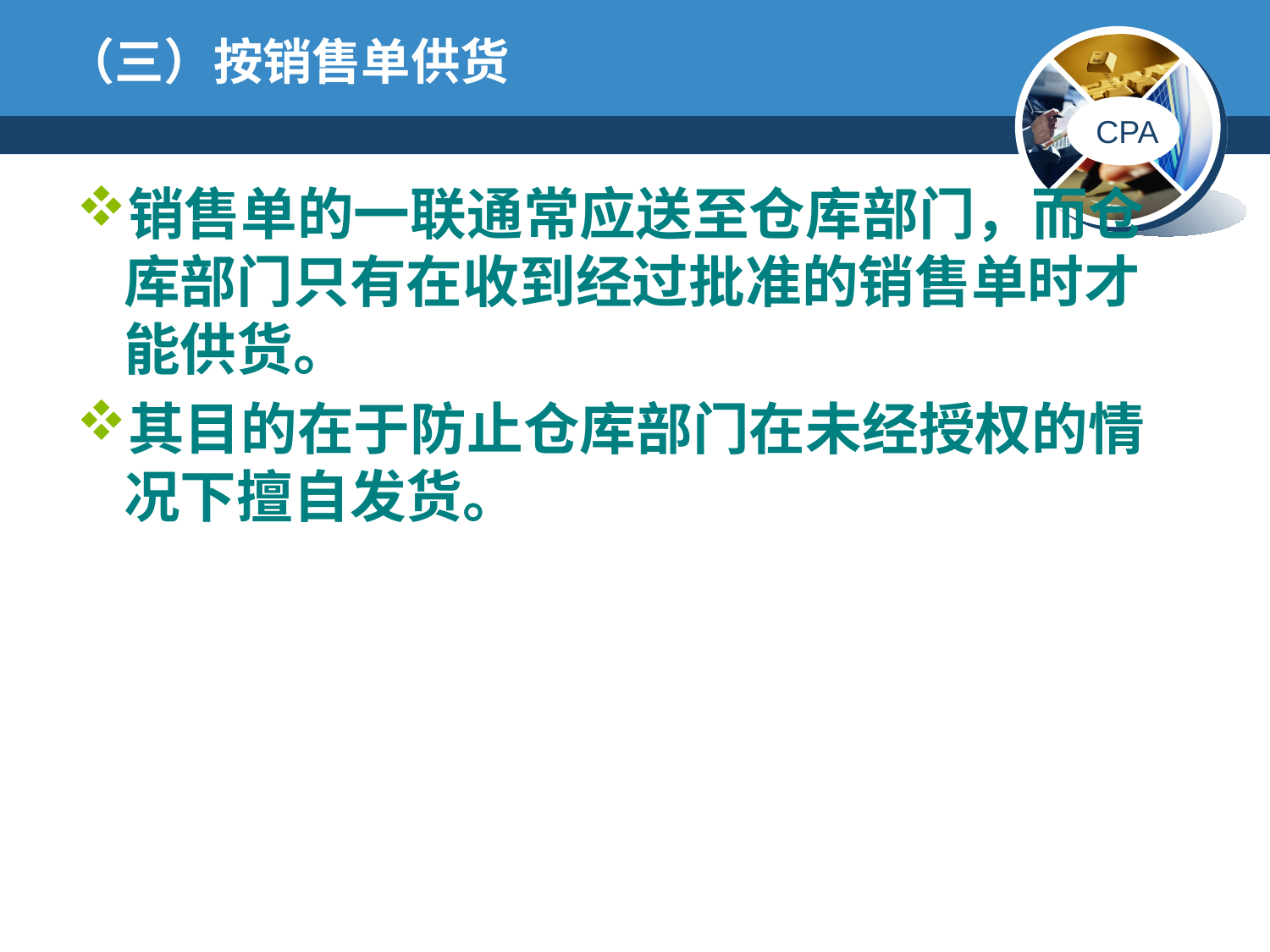

# （三）按销售单供货
销售单的一联通常应送至仓库部门，而仓库部门只有在收到经过批准的销售单时才能供货。
其目的在于防止仓库部门在未经授权的情况下擅自发货。